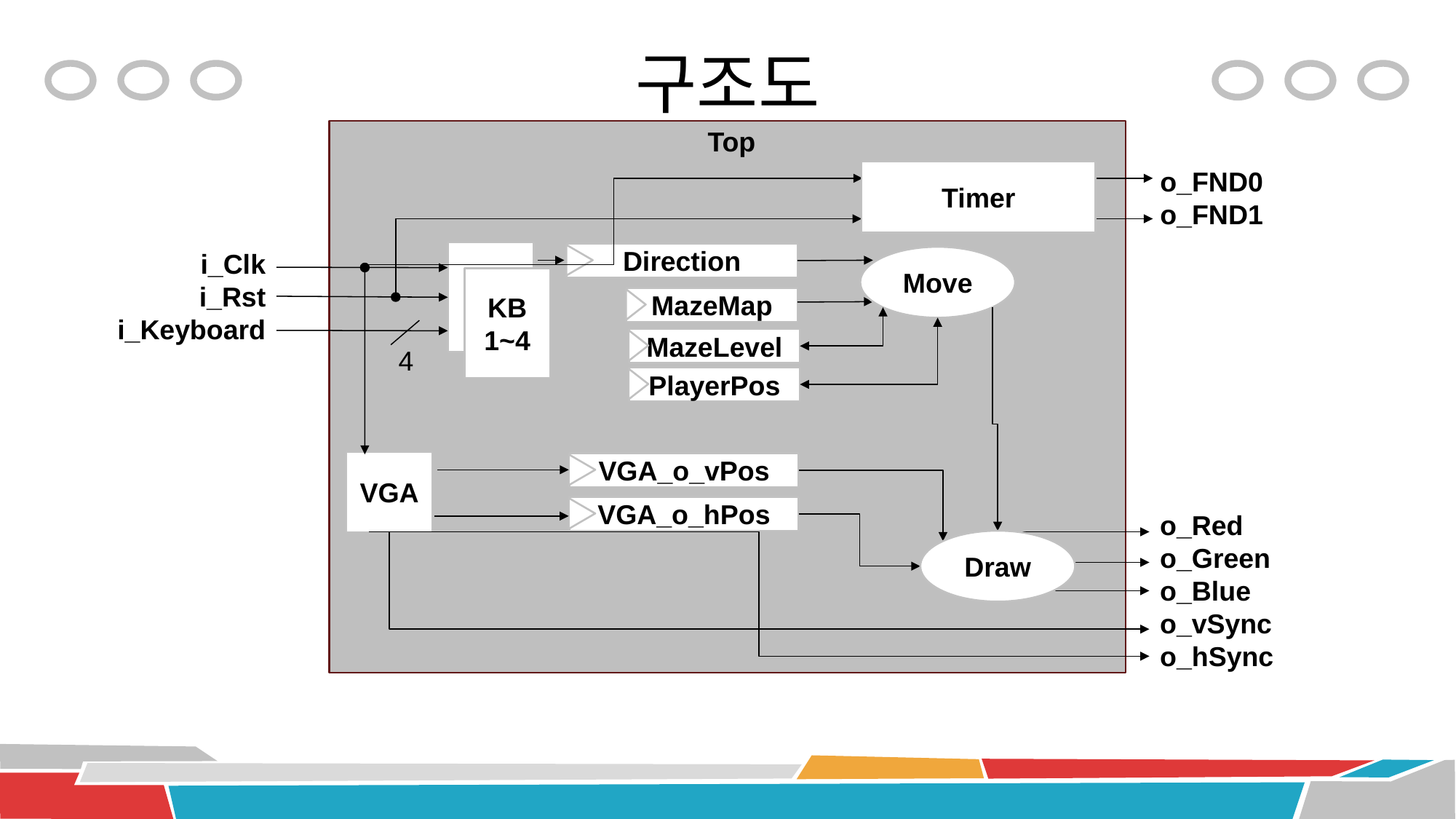

# 구조도
Top

o_FND0
o_FND1
Timer
i_Clk
i_Rst
i_Keyboard
KB
Direction
Move

KB
1~4
MazeMap

MazeLevel

4
PlayerPos

VGA
VGA_o_vPos

VGA_o_hPos

o_Red
o_Green
o_Blue
o_vSync
o_hSync
Draw